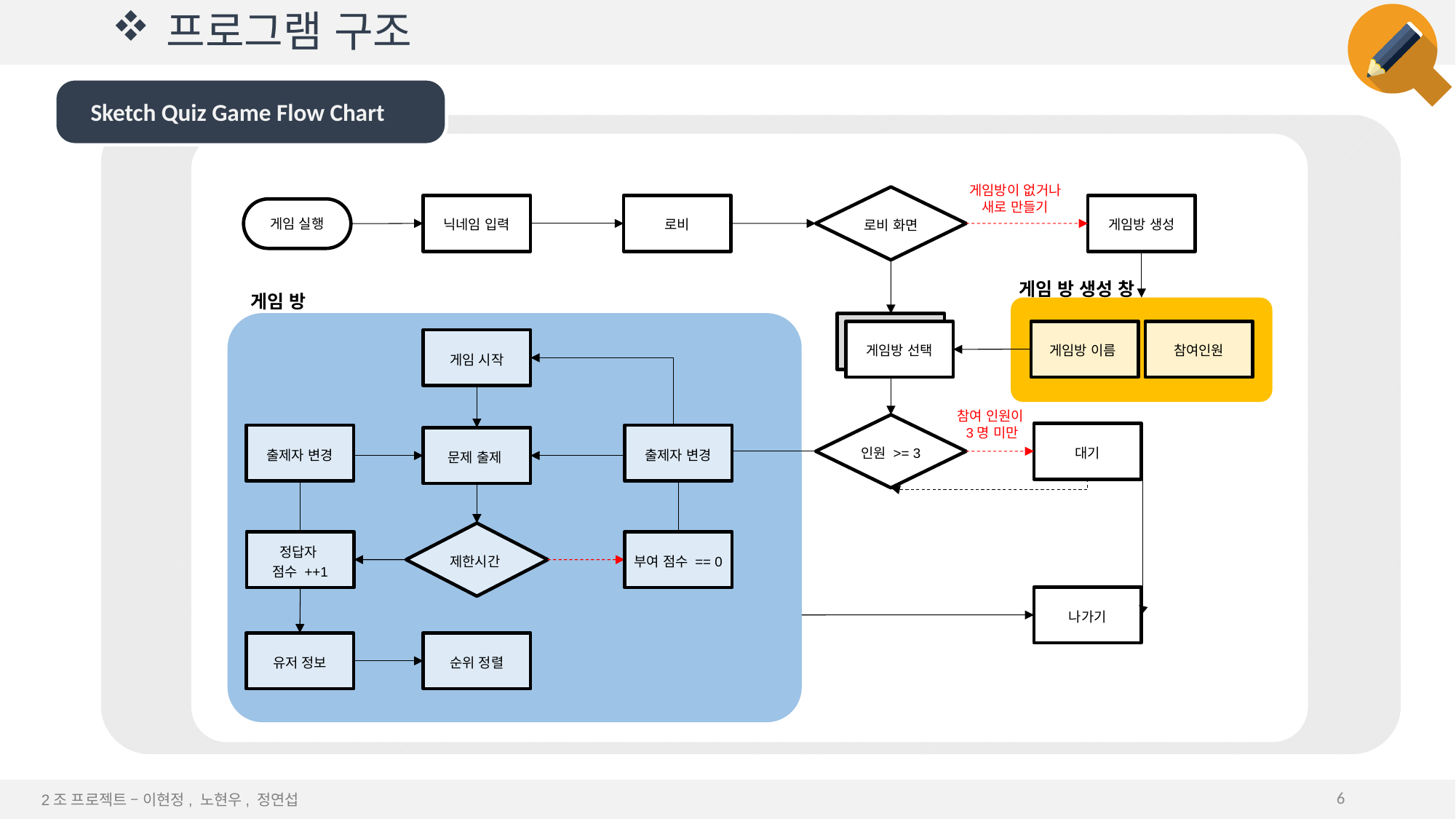

# 프로그램 구조
Sketch Quiz Game Flow Chart

게임방이 없거나
새로 만들기
로비 화면
닉네임 입력
로비
게임방 생성
게임 실행
게임 방 생성 창
게임 방

게임방 이름
참여인원
게임방 선택
게임 시작
참여 인원이
3명 미만
인원 >= 3
대기
출제자 변경
출제자 변경
문제 출제
제한시간
정답자
점수 ++1
부여 점수 == 0
나가기
유저 정보
순위 정렬
6